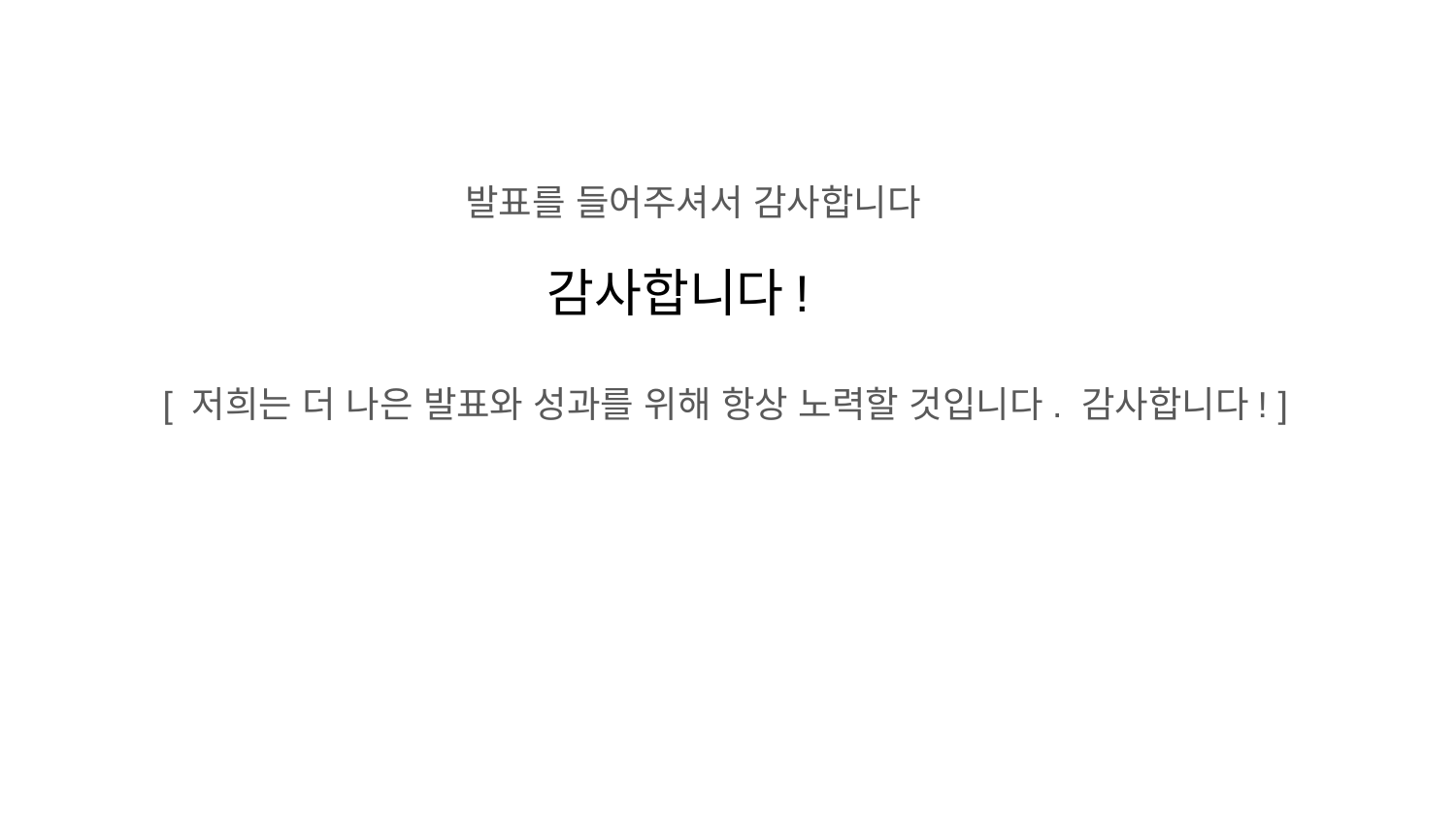

발표를 들어주셔서 감사합니다
# 감사합니다!
[ 저희는 더 나은 발표와 성과를 위해 항상 노력할 것입니다. 감사합니다! ]